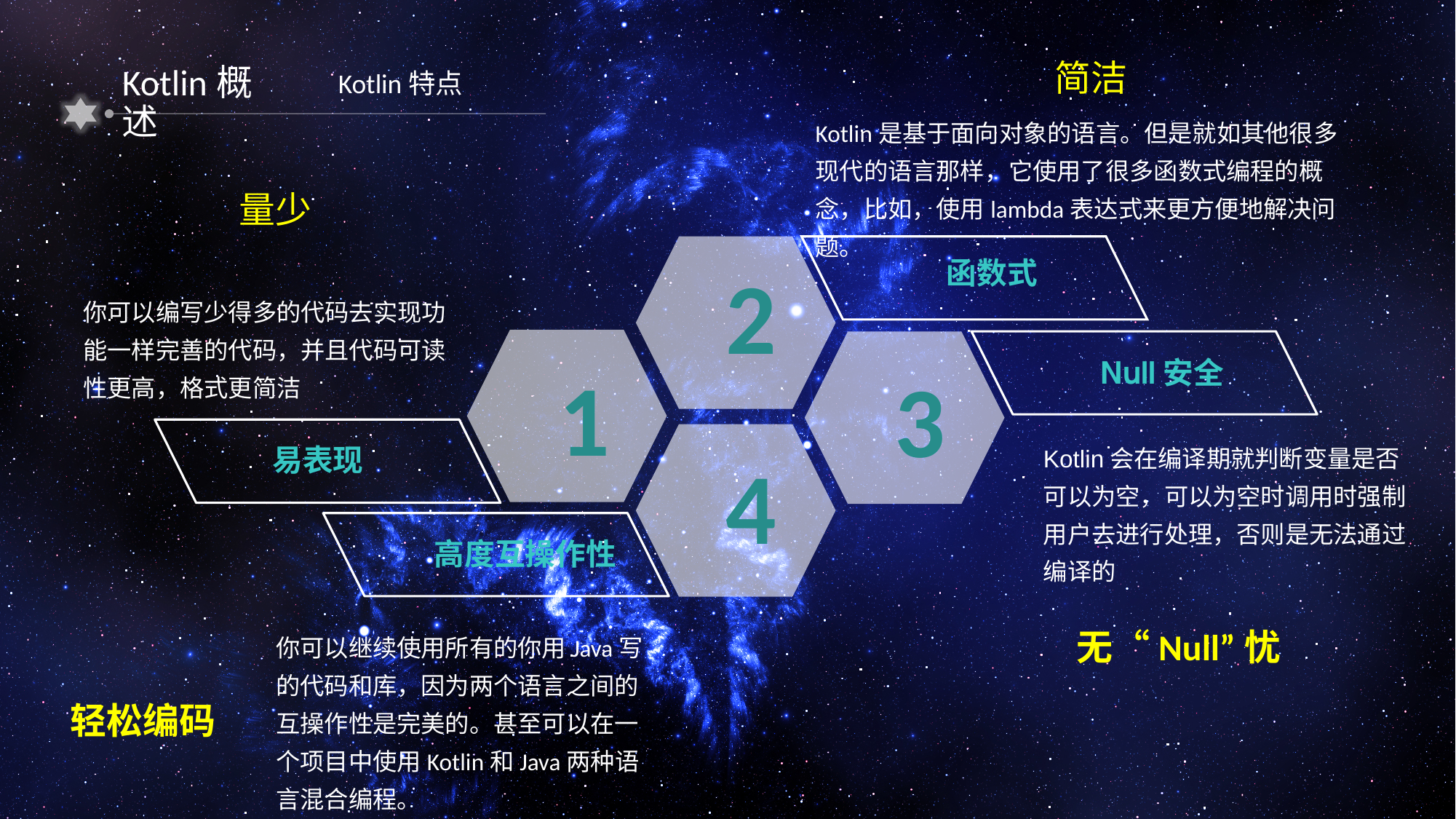

简洁

Kotlin概述
Kotlin特点
Kotlin是基于面向对象的语言。但是就如其他很多现代的语言那样，它使用了很多函数式编程的概念，比如，使用lambda表达式来更方便地解决问题。
量少

2

函数式
你可以编写少得多的代码去实现功能一样完善的代码，并且代码可读性更高，格式更简洁

1

Null安全

3

易表现

4
Kotlin会在编译期就判断变量是否可以为空，可以为空时调用时强制用户去进行处理，否则是无法通过编译的

高度互操作性
无“Null”忧
你可以继续使用所有的你用Java写的代码和库，因为两个语言之间的互操作性是完美的。甚至可以在一个项目中使用Kotlin和Java两种语言混合编程。
轻松编码